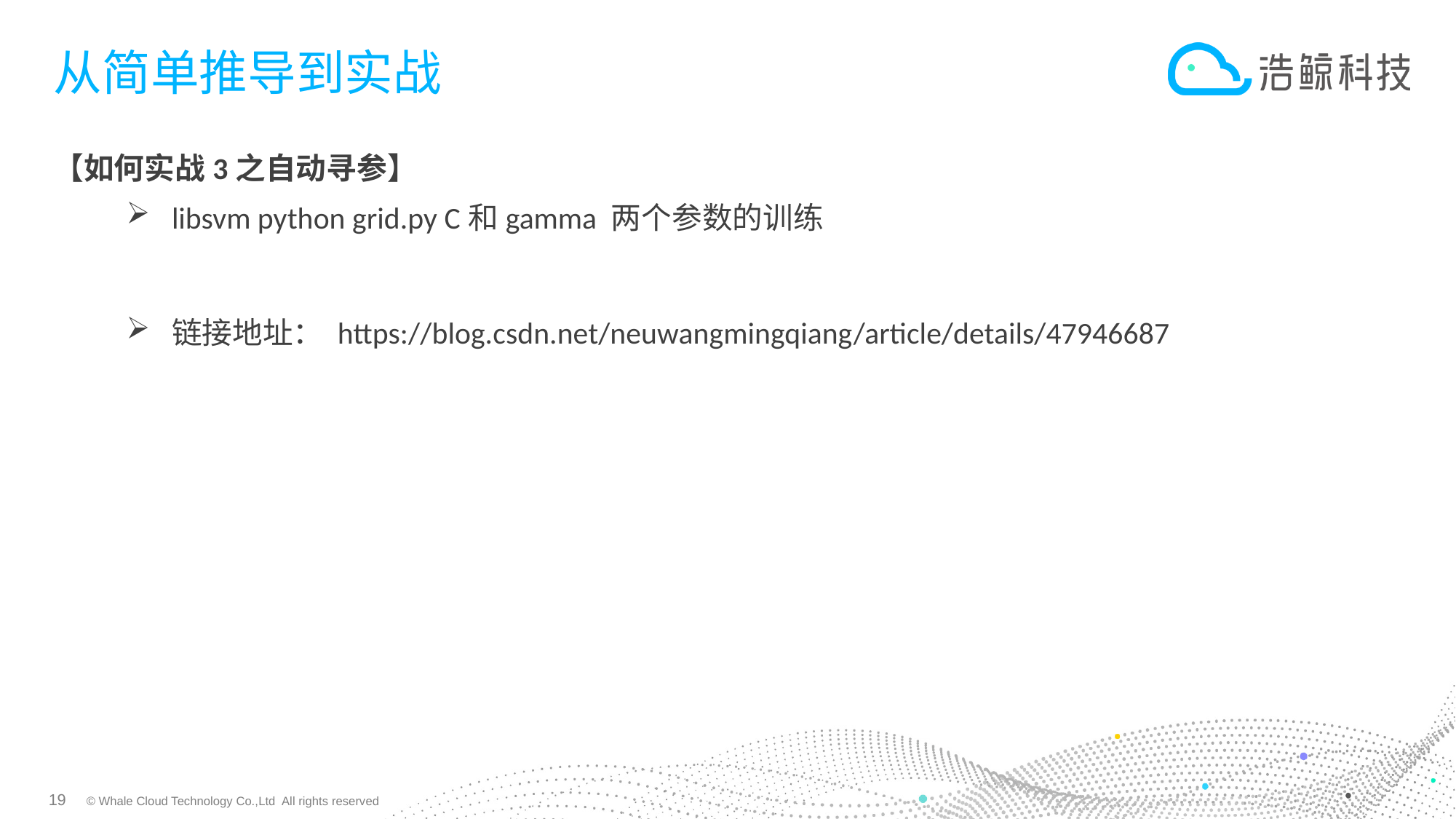

# 从简单推导到实战
【如何实战3之自动寻参】
libsvm python grid.py C和gamma 两个参数的训练

链接地址： https://blog.csdn.net/neuwangmingqiang/article/details/47946687